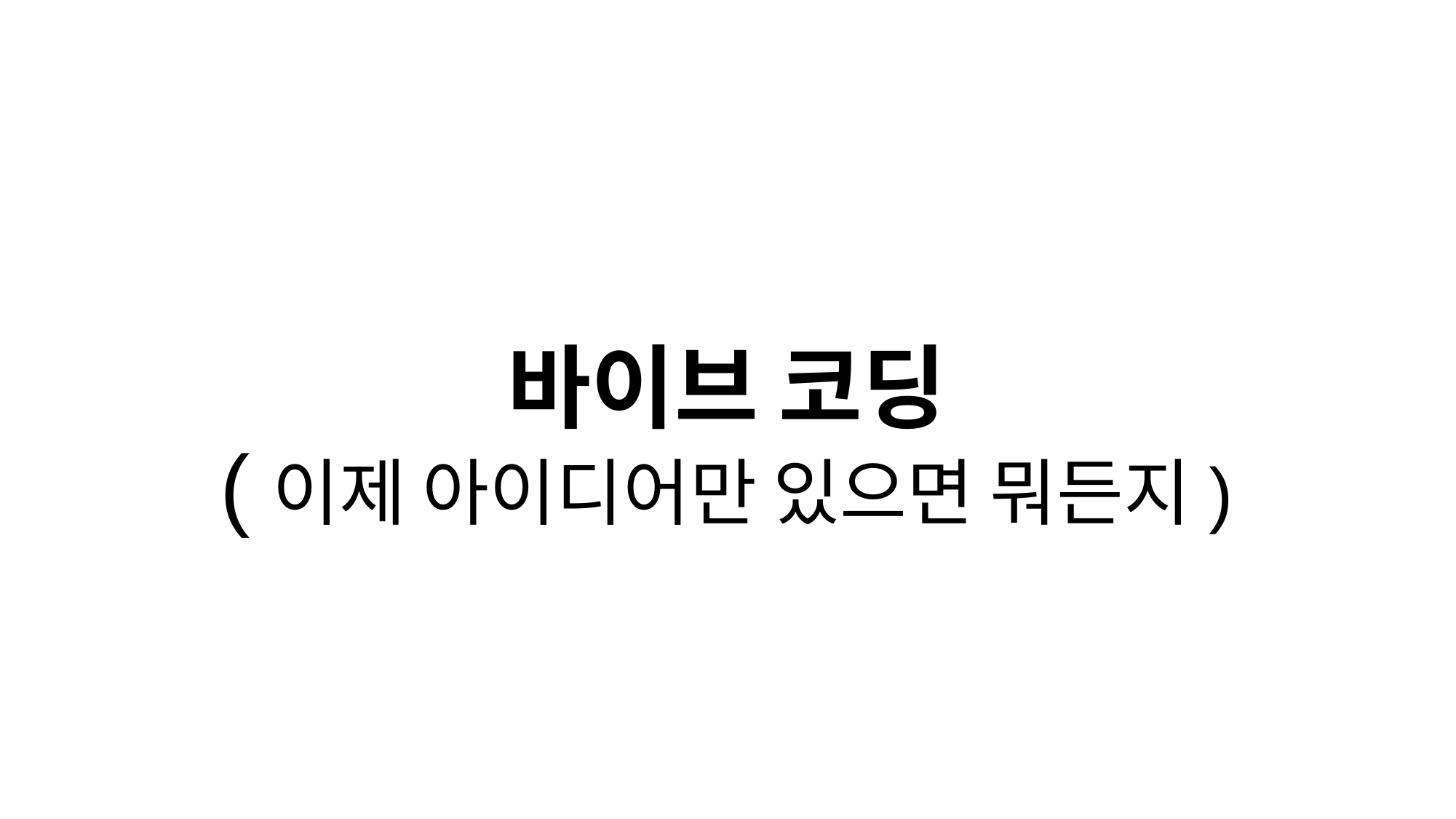

# 바이브 코딩 (이제 아이디어만 있으면 뭐든지)